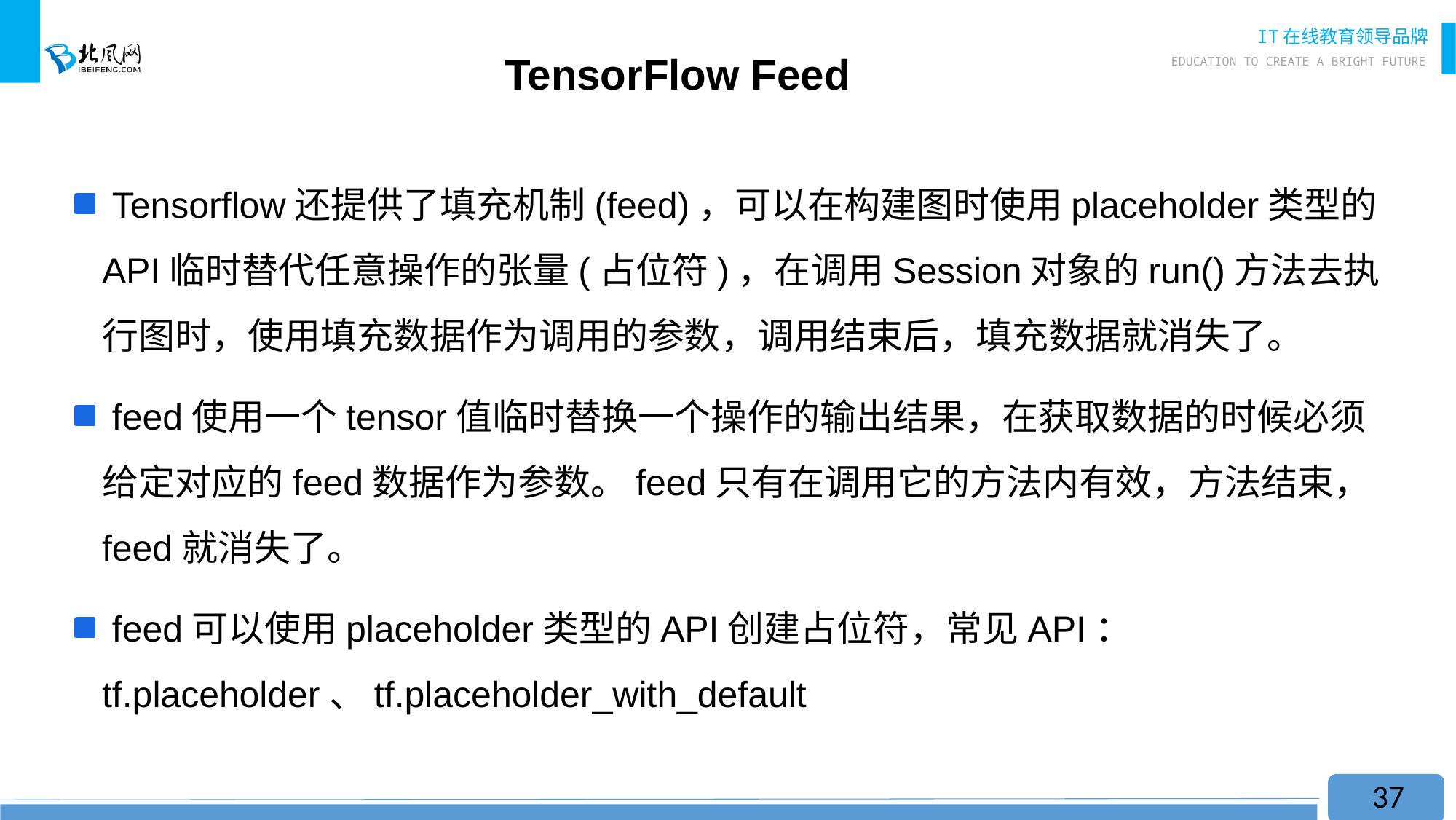

# TensorFlow Feed
 Tensorflow还提供了填充机制(feed)，可以在构建图时使用placeholder类型的API临时替代任意操作的张量(占位符)，在调用Session对象的run()方法去执行图时，使用填充数据作为调用的参数，调用结束后，填充数据就消失了。
 feed使用一个tensor值临时替换一个操作的输出结果，在获取数据的时候必须给定对应的feed数据作为参数。feed只有在调用它的方法内有效，方法结束，feed就消失了。
 feed可以使用placeholder类型的API创建占位符，常见API：tf.placeholder、tf.placeholder_with_default